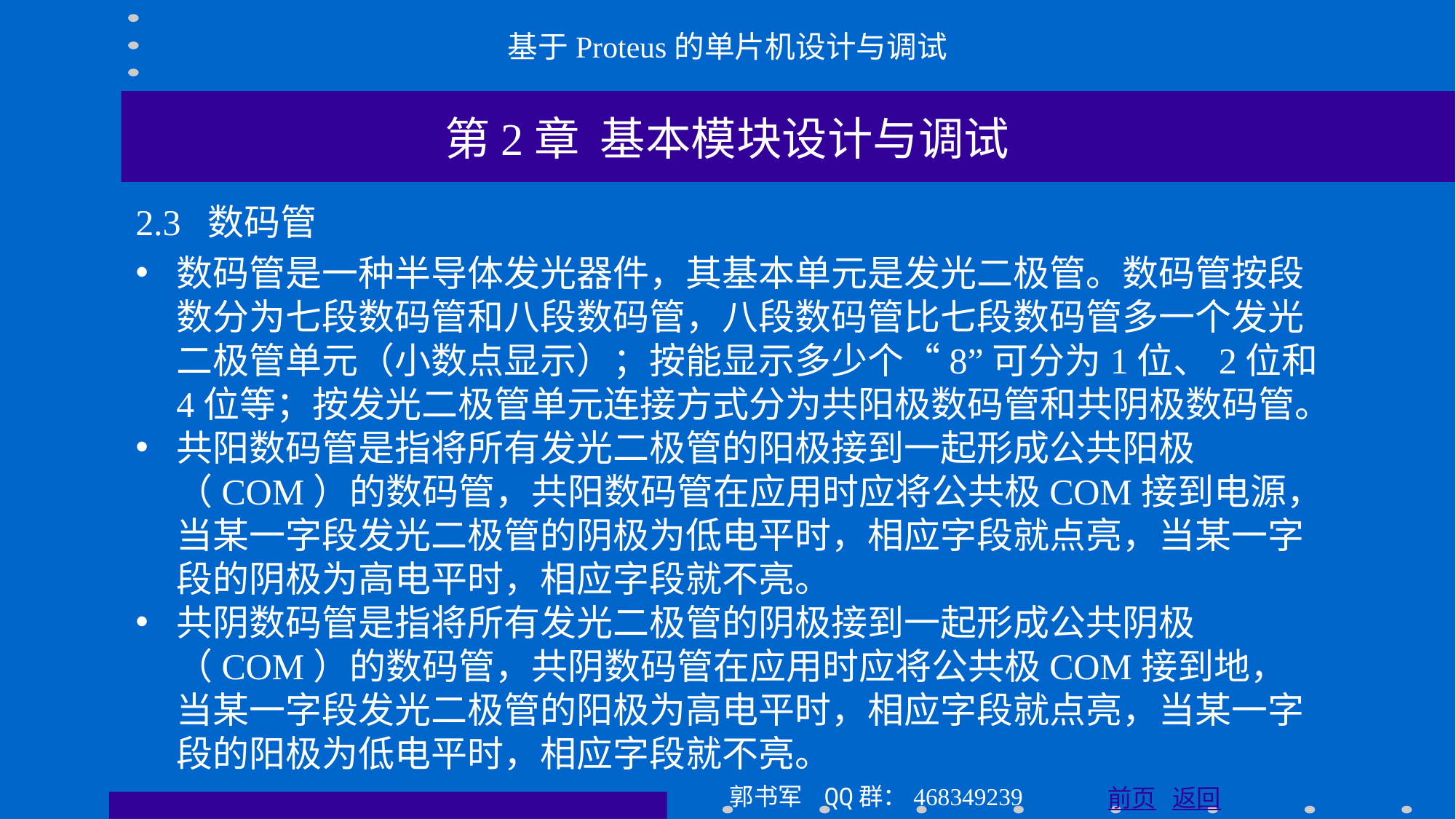

基于Proteus的单片机设计与调试
第2章  基本模块设计与调试
2.3  数码管
数码管是一种半导体发光器件，其基本单元是发光二极管。数码管按段数分为七段数码管和八段数码管，八段数码管比七段数码管多一个发光二极管单元（小数点显示）；按能显示多少个“8”可分为1位、2位和4位等；按发光二极管单元连接方式分为共阳极数码管和共阴极数码管。
共阳数码管是指将所有发光二极管的阳极接到一起形成公共阳极（COM）的数码管，共阳数码管在应用时应将公共极COM接到电源，当某一字段发光二极管的阴极为低电平时，相应字段就点亮，当某一字段的阴极为高电平时，相应字段就不亮。
共阴数码管是指将所有发光二极管的阴极接到一起形成公共阴极（COM）的数码管，共阴数码管在应用时应将公共极COM接到地，当某一字段发光二极管的阳极为高电平时，相应字段就点亮，当某一字段的阳极为低电平时，相应字段就不亮。

郭书军   QQ群：468349239
前页   返回